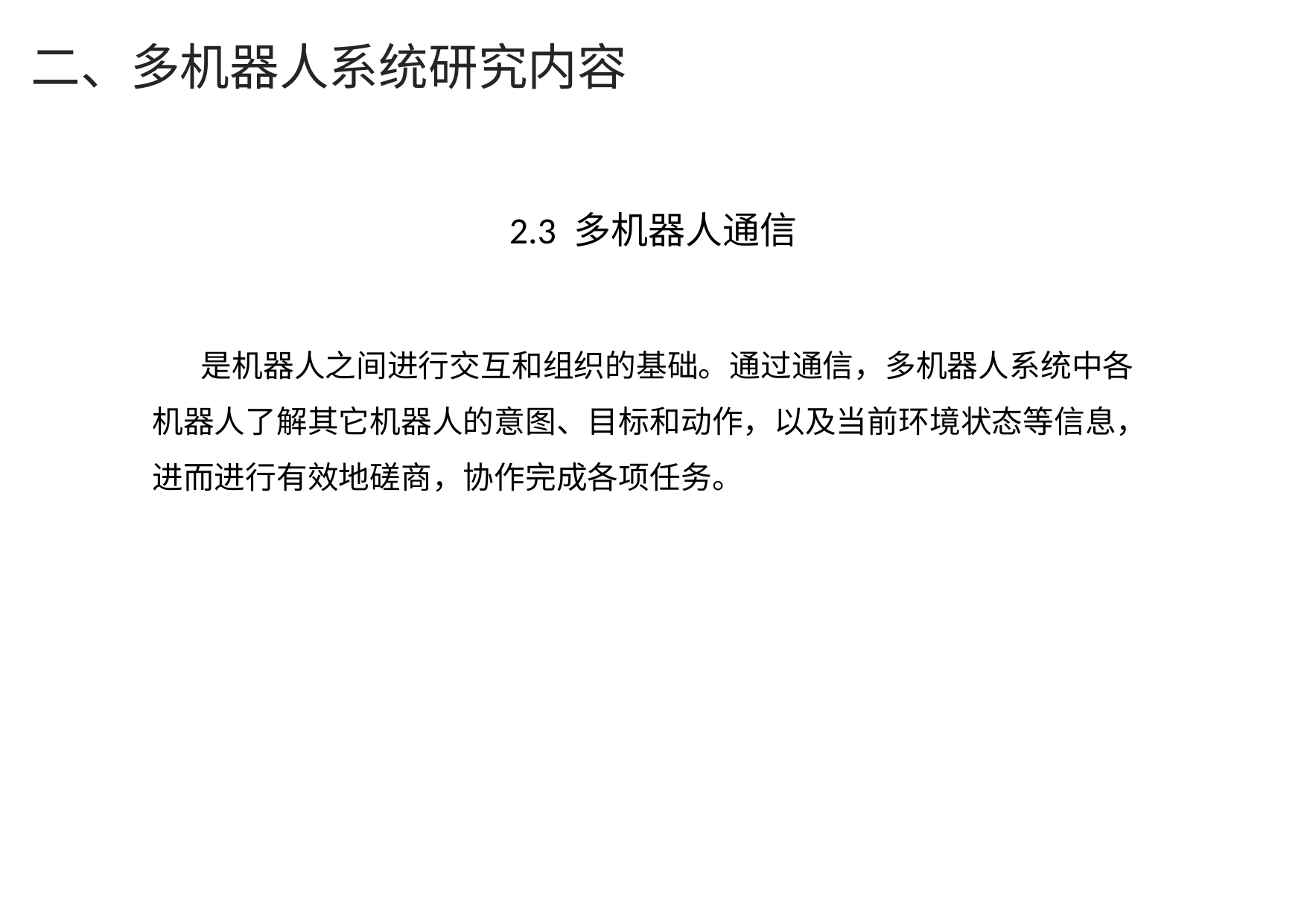

二、多机器人系统研究内容
2.3 多机器人通信
      是机器人之间进行交互和组织的基础。通过通信，多机器人系统中各机器人了解其它机器人的意图、目标和动作，以及当前环境状态等信息，进而进行有效地磋商，协作完成各项任务。